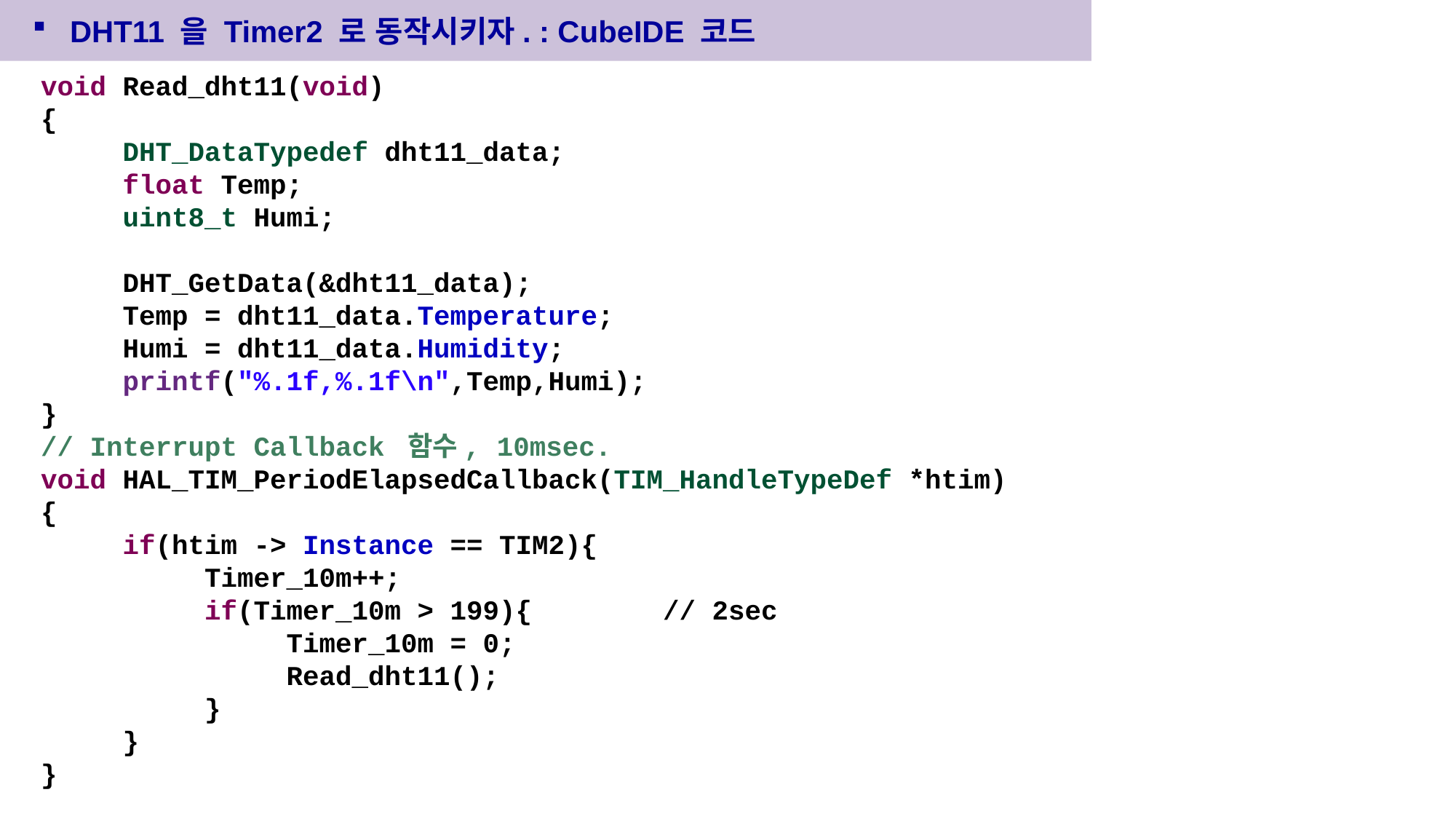

DHT11 을 Timer2 로 동작시키자. : CubeIDE 코드

void Read_dht11(void)
{
     DHT_DataTypedef dht11_data;
     float Temp;
     uint8_t Humi;

     DHT_GetData(&dht11_data);
     Temp = dht11_data.Temperature;
     Humi = dht11_data.Humidity;
     printf("%.1f,%.1f\n",Temp,Humi);
}
// Interrupt Callback 함수, 10msec.
void HAL_TIM_PeriodElapsedCallback(TIM_HandleTypeDef *htim)
{
     if(htim -> Instance == TIM2){
          Timer_10m++;
          if(Timer_10m > 199){        // 2sec
               Timer_10m = 0;
               Read_dht11();
          }
     }
}